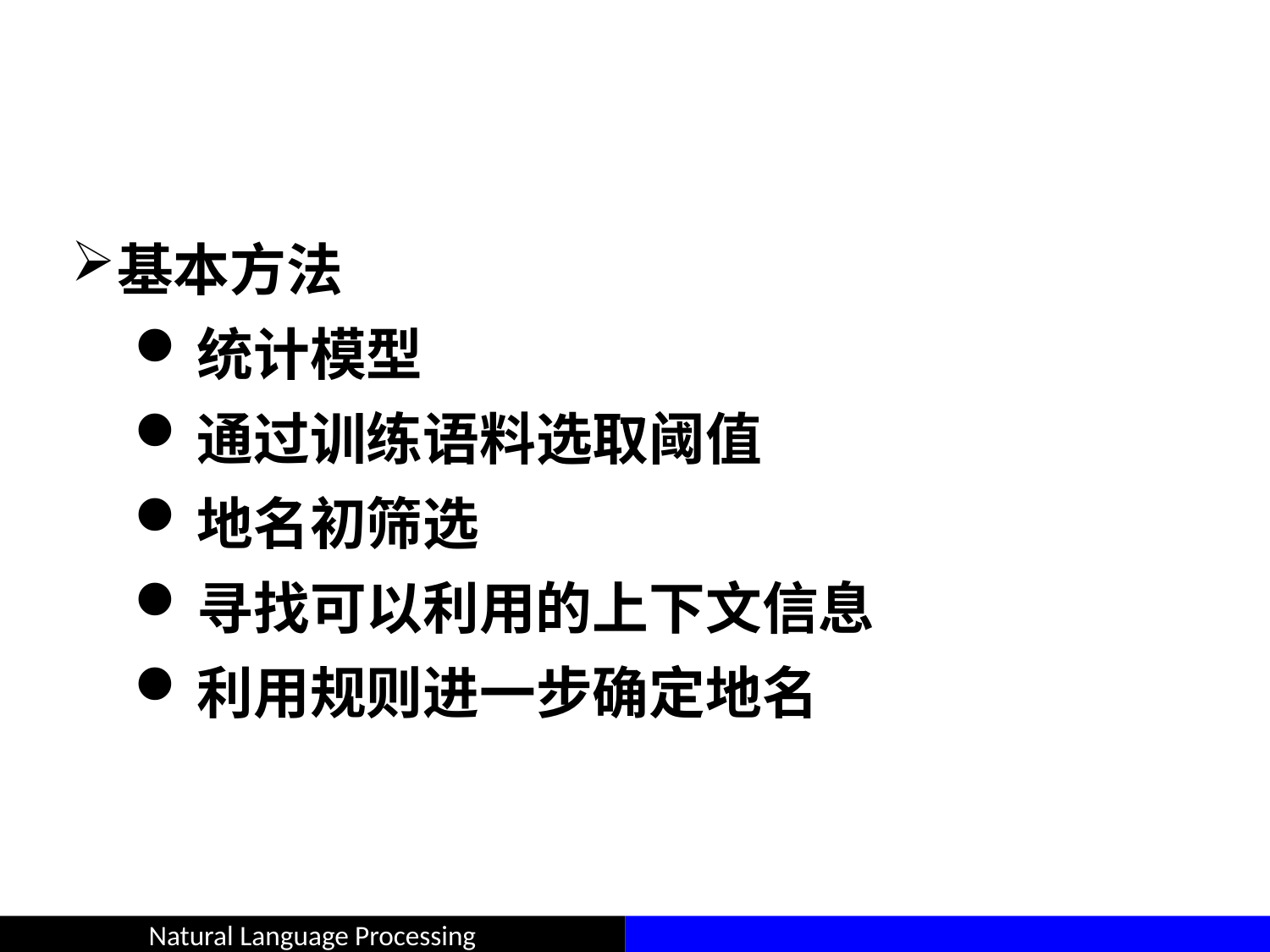

#
基本方法
统计模型
通过训练语料选取阈值
地名初筛选
寻找可以利用的上下文信息
利用规则进一步确定地名